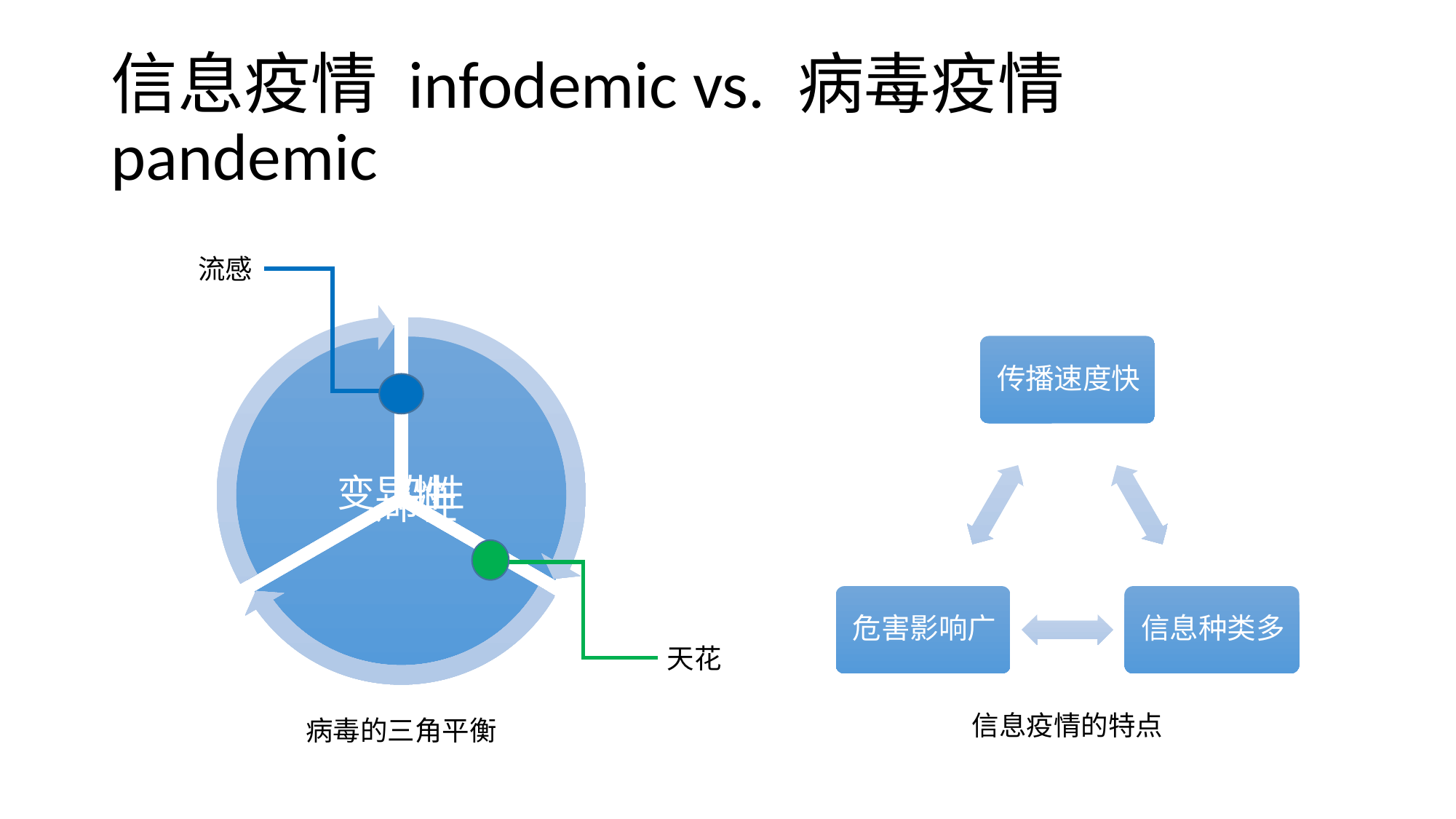

# 信息疫情 infodemic vs. 病毒疫情 pandemic
流感
传染性
致命性
变异性
传播速度快

信息种类多

危害影响广

天花
信息疫情的特点
病毒的三角平衡